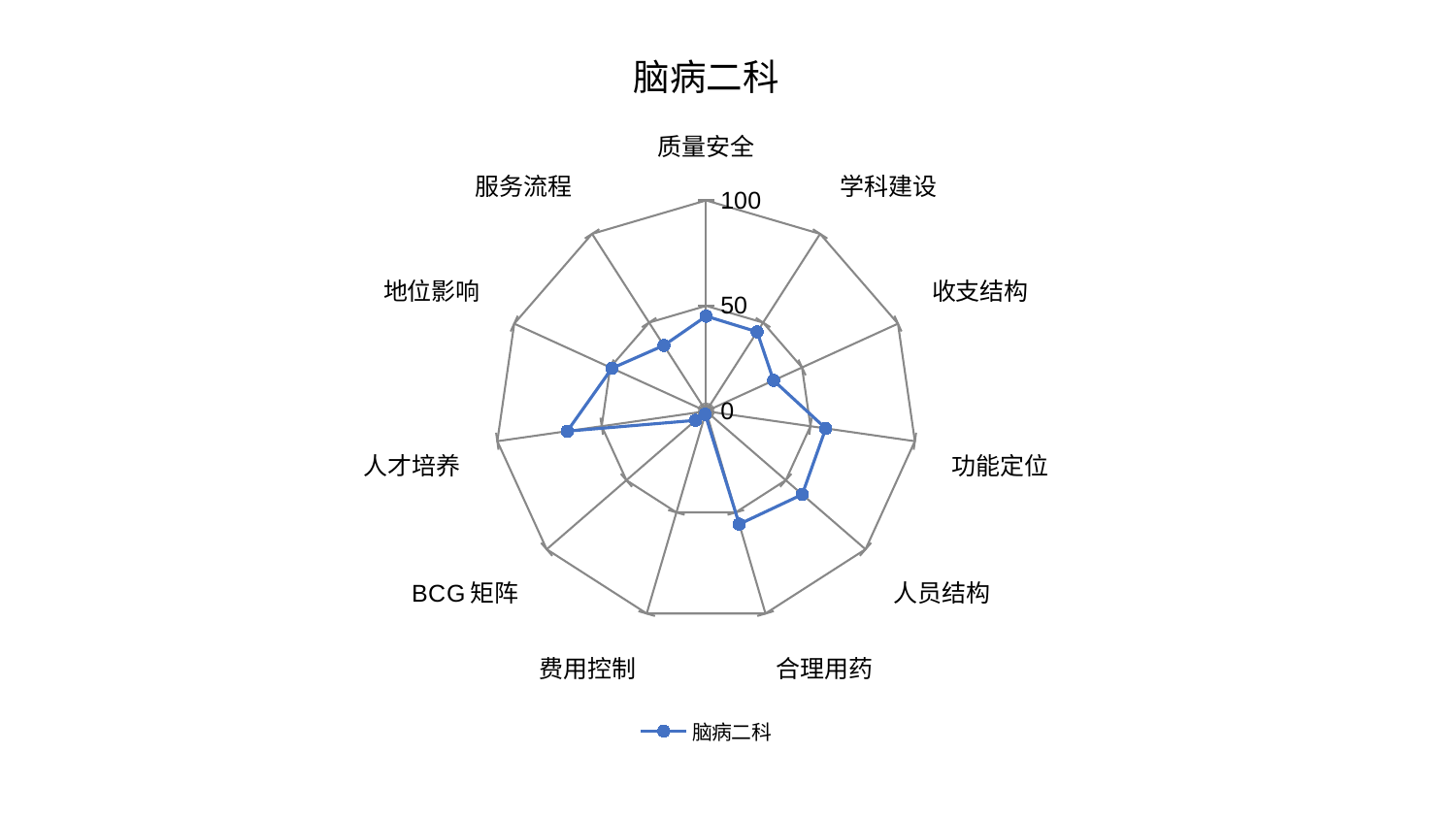

### Chart: 脑病二科

| Category | 脑病二科 |
|---|---|
| 质量安全 | 45.10355414565082 |
| 学科建设 | 44.78164382161761 |
| 收支结构 | 35.18577347060973 |
| 功能定位 | 57.31710333600228 |
| 人员结构 | 60.3328232792979 |
| 合理用药 | 55.84243208743001 |
| 费用控制 | 1.5508669042902161 |
| BCG矩阵 | 6.61070622325238 |
| 人才培养 | 66.50616368912448 |
| 地位影响 | 49.10834426300764 |
| 服务流程 | 37.08588290238267 |
159